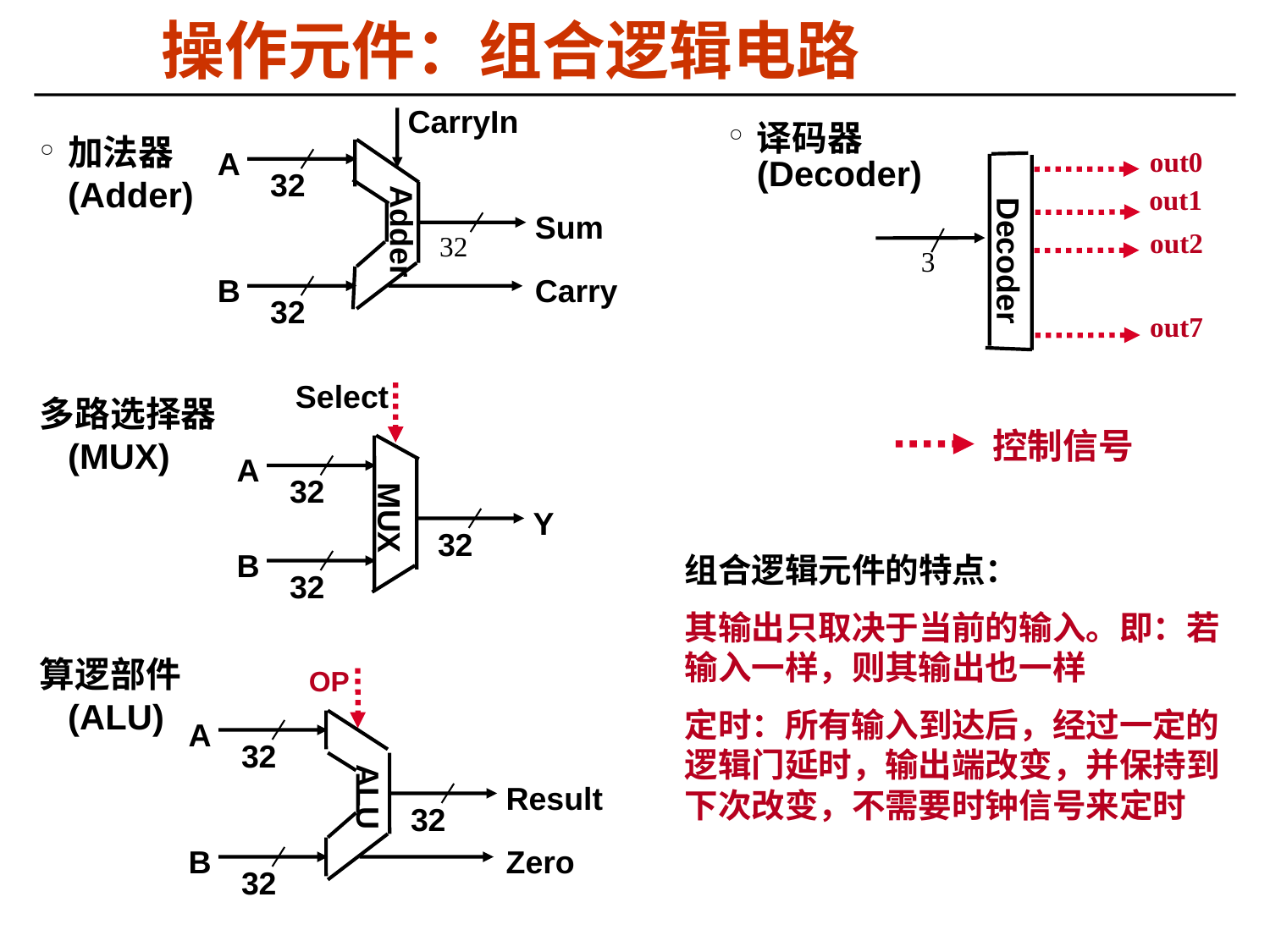

# 操作元件：组合逻辑电路
CarryIn

A

32

Sum

Adder

32

B
Carry

32

译码器(Decoder)
加法器(Adder)

多路选择器     (MUX)

算逻部件(ALU)
out0

out1

out2

3
Decoder

out7

Select

A

32
MUX
Y

32
B

32

控制信号

组合逻辑元件的特点：
其输出只取决于当前的输入。即：若输入一样，则其输出也一样
定时：所有输入到达后，经过一定的逻辑门延时，输出端改变，并保持到下次改变，不需要时钟信号来定时
OP

A

32
ALU
Result

32
B
Zero

32